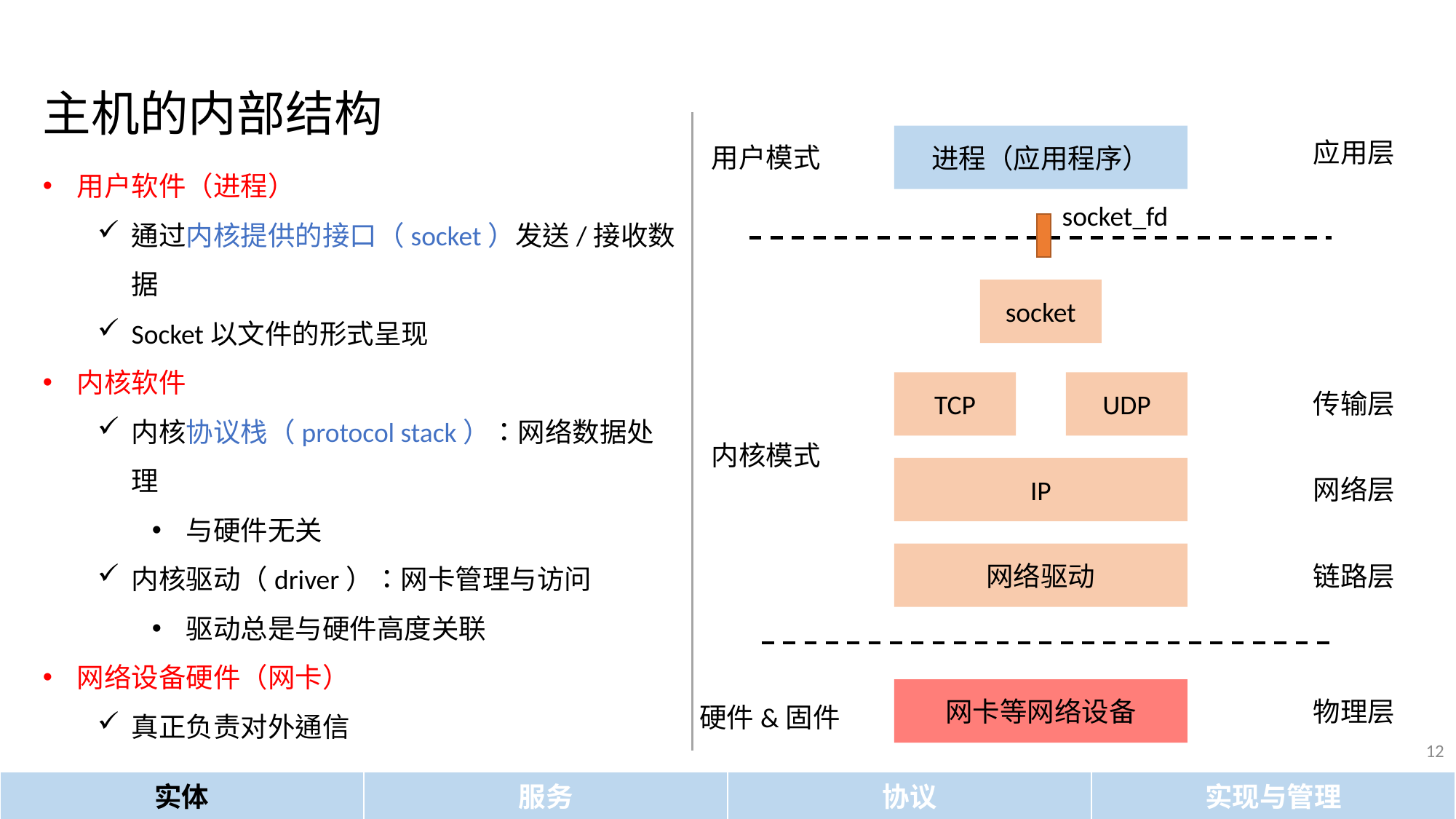

主机的内部结构
进程（应用程序）
应用层
用户模式
用户软件（进程）
通过内核提供的接口（socket）发送/接收数据
Socket以文件的形式呈现
内核软件
内核协议栈（protocol stack）：网络数据处理
与硬件无关
内核驱动（driver）：网卡管理与访问
驱动总是与硬件高度关联
网络设备硬件（网卡）
真正负责对外通信
socket_fd

socket
TCP
UDP
传输层
内核模式
IP
网络层
网络驱动
链路层
网卡等网络设备
物理层
硬件&固件
12
实体
服务
协议
实现与管理